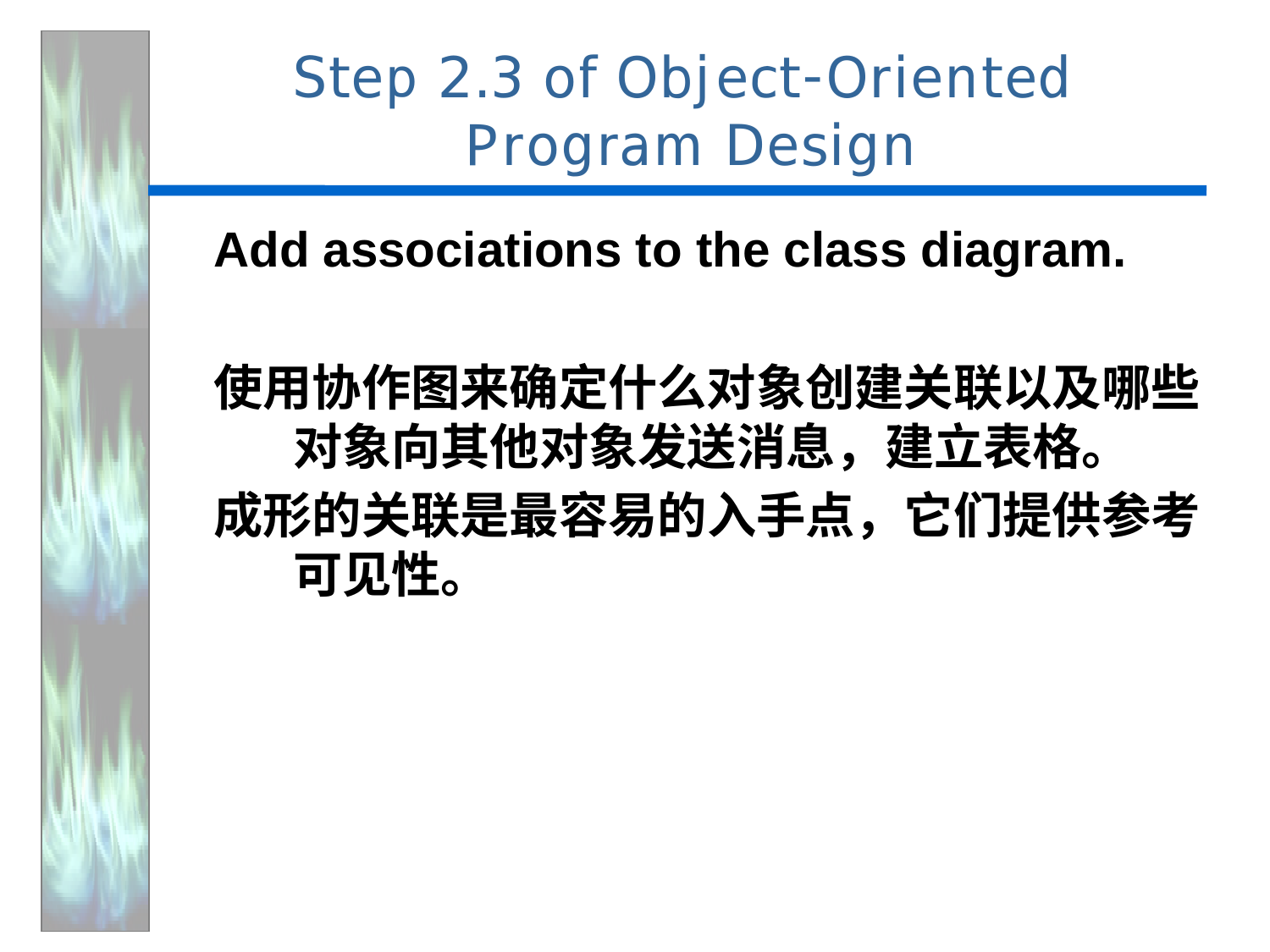

# Step 2.3 of Object-Oriented Program Design
Add associations to the class diagram.

使用协作图来确定什么对象创建关联以及哪些对象向其他对象发送消息，建立表格。
成形的关联是最容易的入手点，它们提供参考可见性。